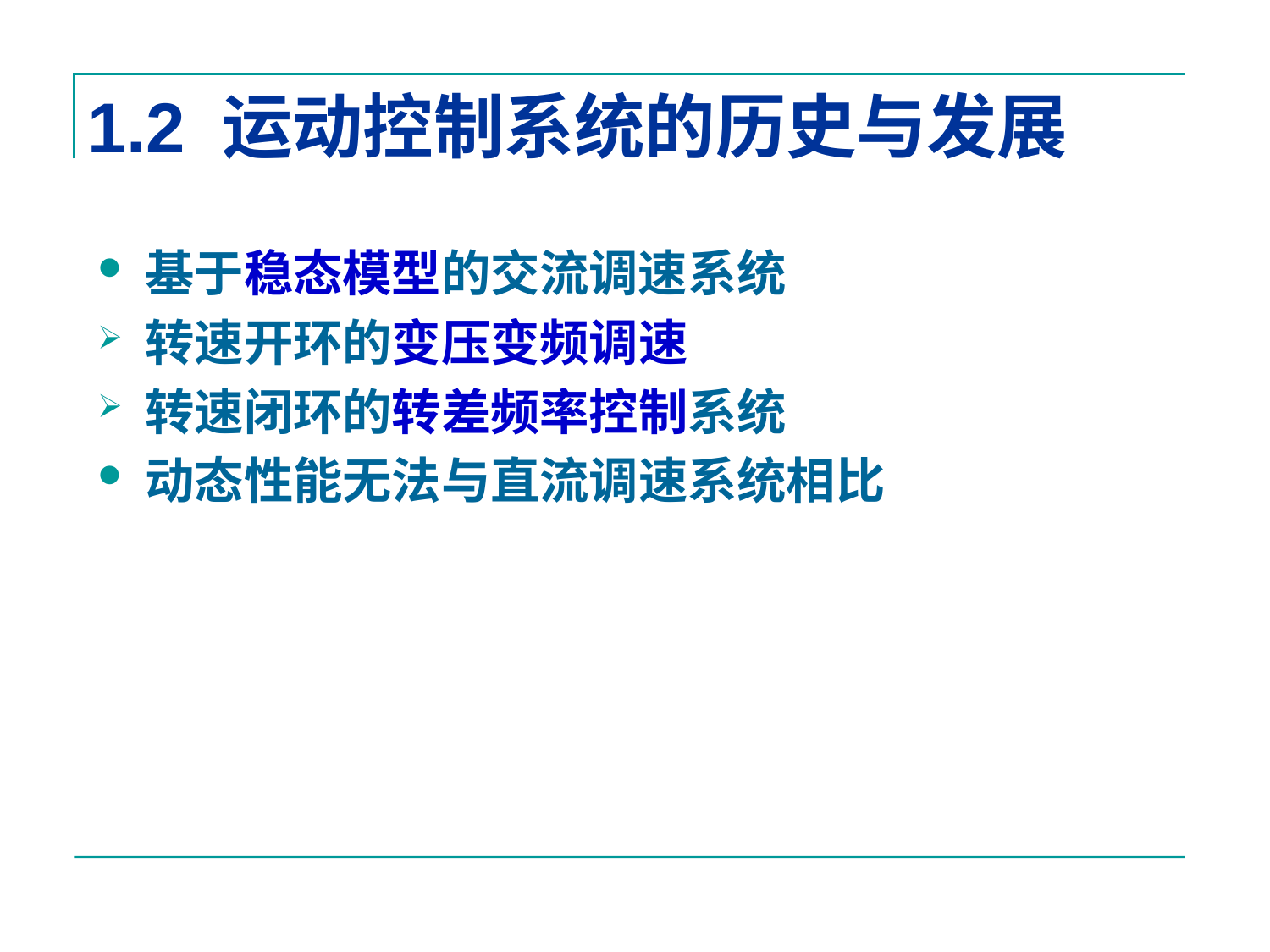

1.2 运动控制系统的历史与发展
基于稳态模型的交流调速系统
转速开环的变压变频调速
转速闭环的转差频率控制系统
动态性能无法与直流调速系统相比